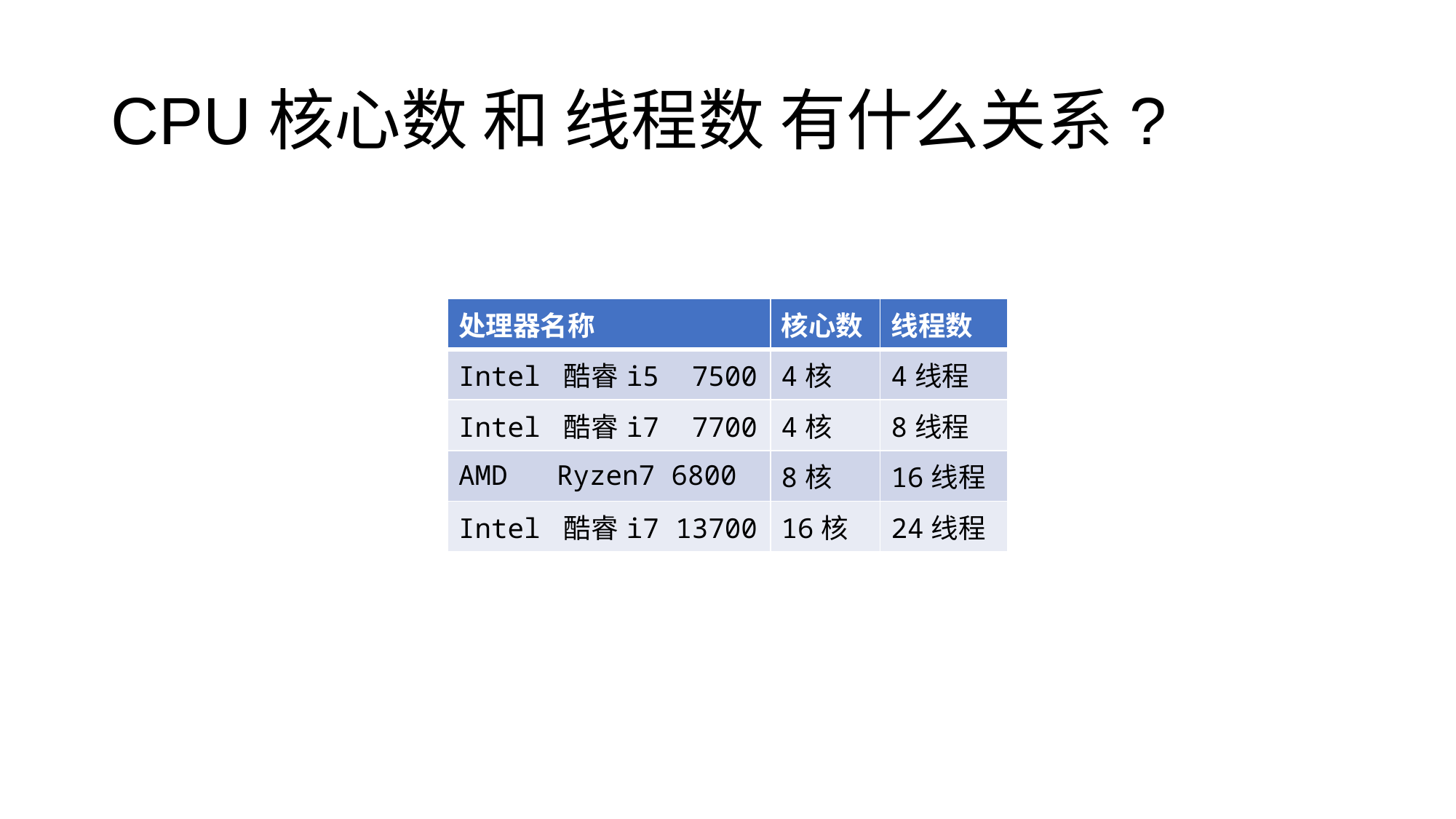

# CPU核心数 和 线程数 有什么关系?
| 处理器名称 | 核心数 | 线程数 |
| --- | --- | --- |
| Intel 酷睿i5 7500 | 4核 | 4线程 |
| Intel 酷睿i7 7700 | 4核 | 8线程 |
| AMD Ryzen7 6800 | 8核 | 16线程 |
| Intel 酷睿i7 13700 | 16核 | 24线程 |